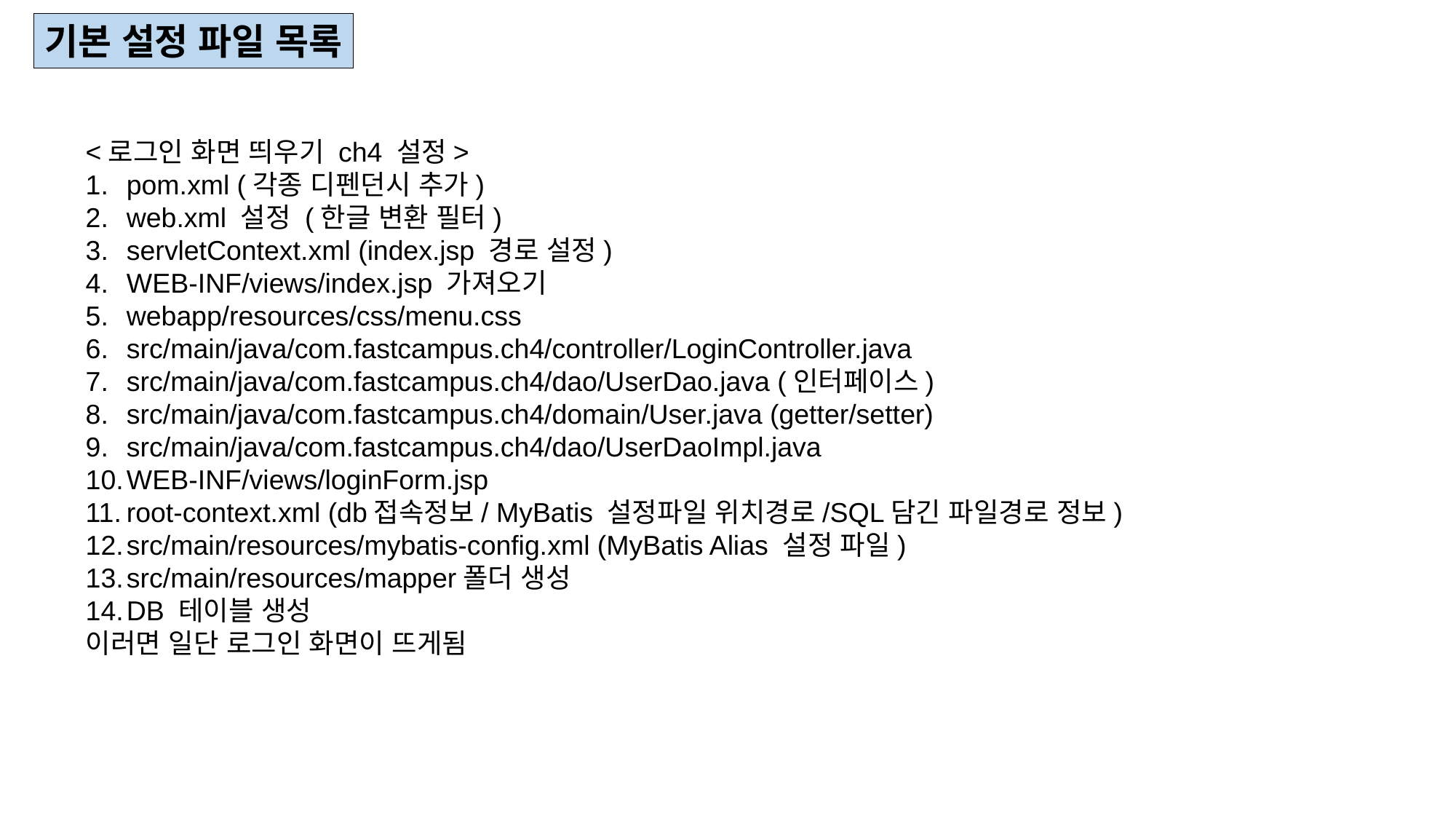

기본 설정 파일 목록
<로그인 화면 띄우기 ch4 설정>
pom.xml (각종 디펜던시 추가)
web.xml 설정 (한글 변환 필터)
servletContext.xml (index.jsp 경로 설정)
WEB-INF/views/index.jsp 가져오기
webapp/resources/css/menu.css
src/main/java/com.fastcampus.ch4/controller/LoginController.java
src/main/java/com.fastcampus.ch4/dao/UserDao.java (인터페이스)
src/main/java/com.fastcampus.ch4/domain/User.java (getter/setter)
src/main/java/com.fastcampus.ch4/dao/UserDaoImpl.java
WEB-INF/views/loginForm.jsp
root-context.xml (db접속정보/ MyBatis 설정파일 위치경로/SQL담긴 파일경로 정보)
src/main/resources/mybatis-config.xml (MyBatis Alias 설정 파일)
src/main/resources/mapper폴더 생성
DB 테이블 생성
이러면 일단 로그인 화면이 뜨게됨